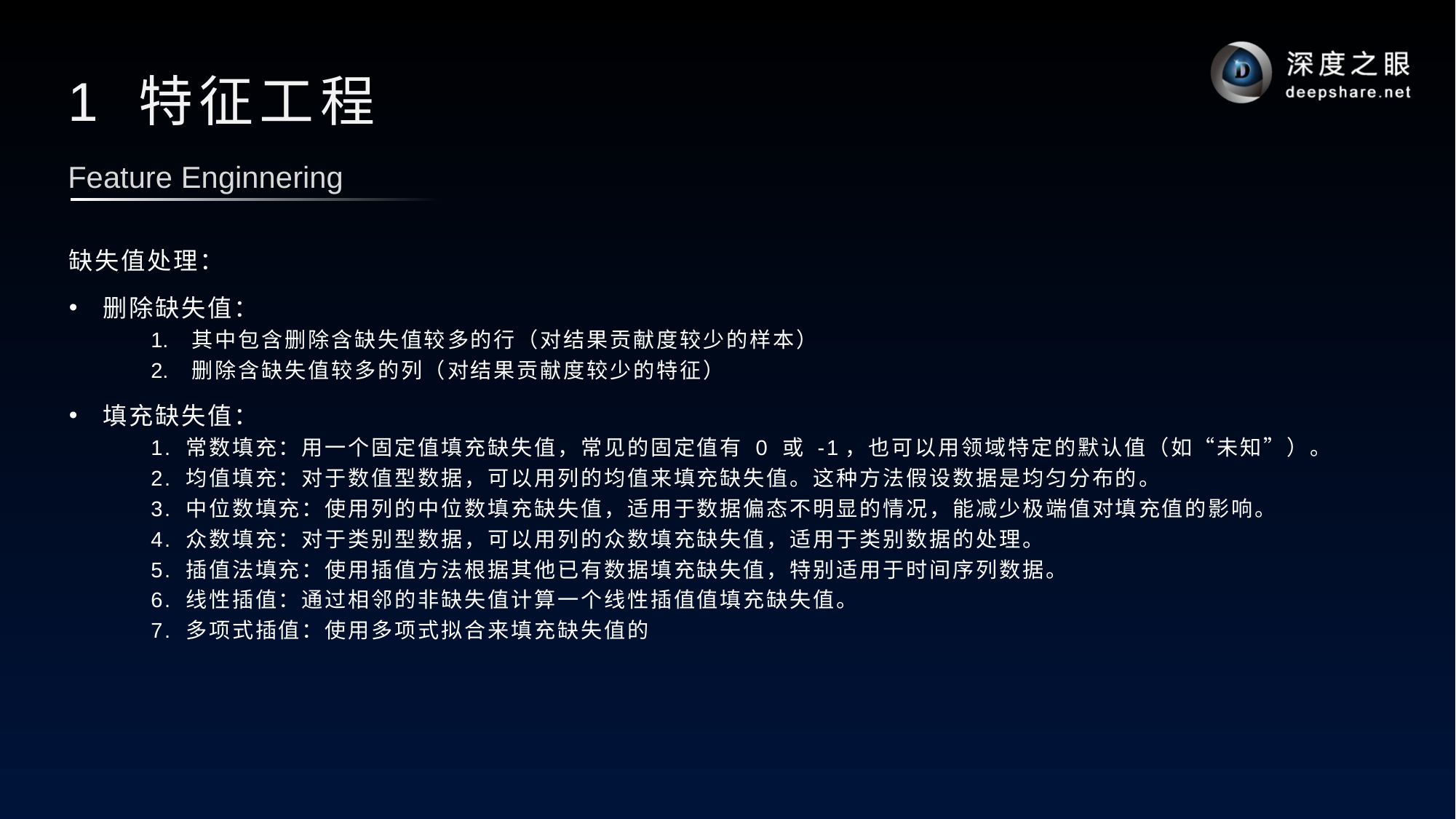

# 1 特征工程
Feature Enginnering
缺失值处理：
删除缺失值：
其中包含删除含缺失值较多的行（对结果贡献度较少的样本）
删除含缺失值较多的列（对结果贡献度较少的特征）
填充缺失值：
1. 常数填充：用一个固定值填充缺失值，常见的固定值有 0 或 -1，也可以用领域特定的默认值（如“未知”）。
2. 均值填充：对于数值型数据，可以用列的均值来填充缺失值。这种方法假设数据是均匀分布的。
3. 中位数填充：使用列的中位数填充缺失值，适用于数据偏态不明显的情况，能减少极端值对填充值的影响。
4. 众数填充：对于类别型数据，可以用列的众数填充缺失值，适用于类别数据的处理。
5. 插值法填充：使用插值方法根据其他已有数据填充缺失值，特别适用于时间序列数据。
6. 线性插值：通过相邻的非缺失值计算一个线性插值值填充缺失值。
7. 多项式插值：使用多项式拟合来填充缺失值的